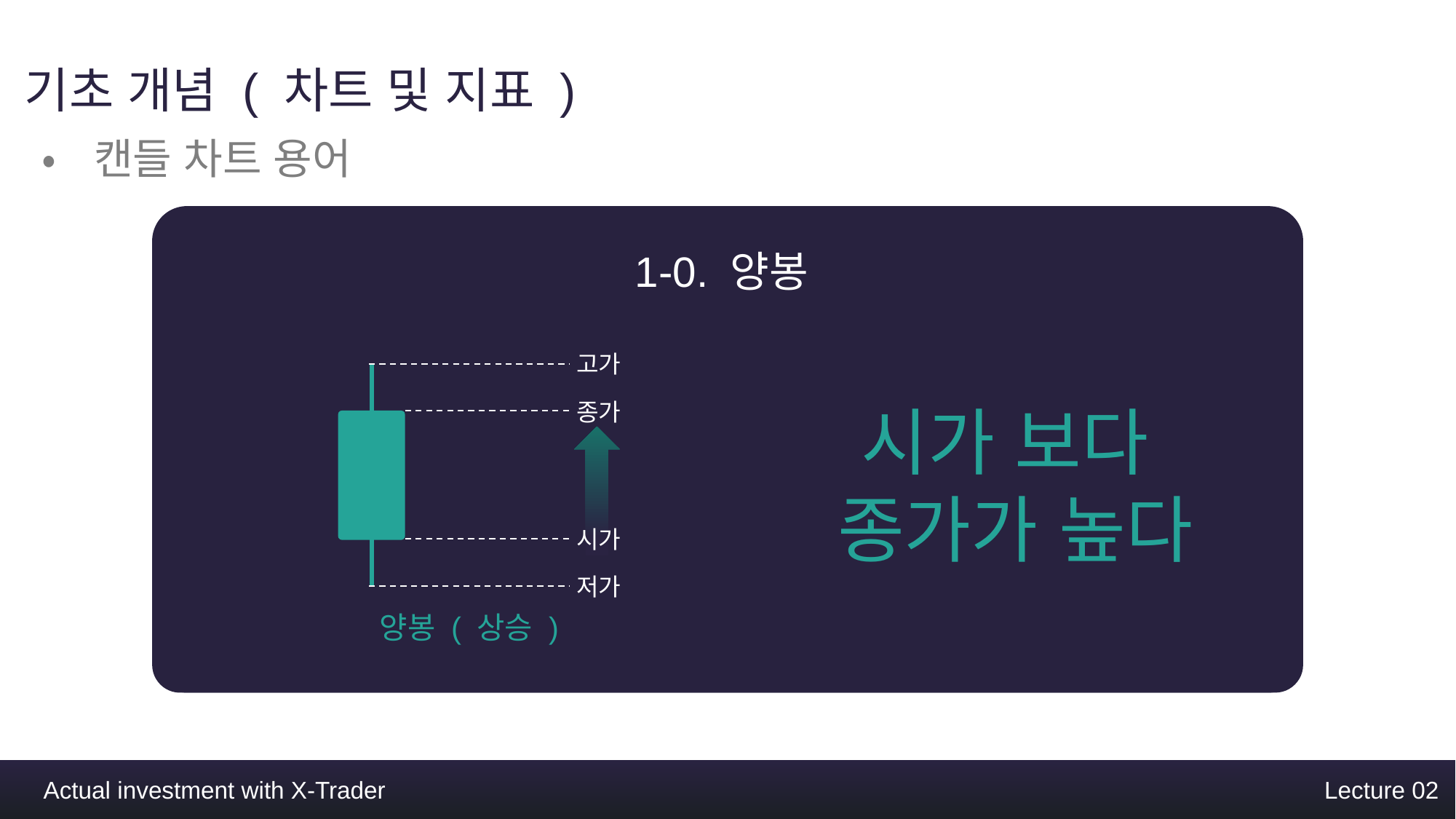

기초 개념 ( 차트 및 지표 )
•캔들 차트 용어

1-0. 양봉

고가

종가
시가
저가
양봉 ( 상승 )
시가 보다
종가가 높다

Actual investment with X-Trader
Lecture 02